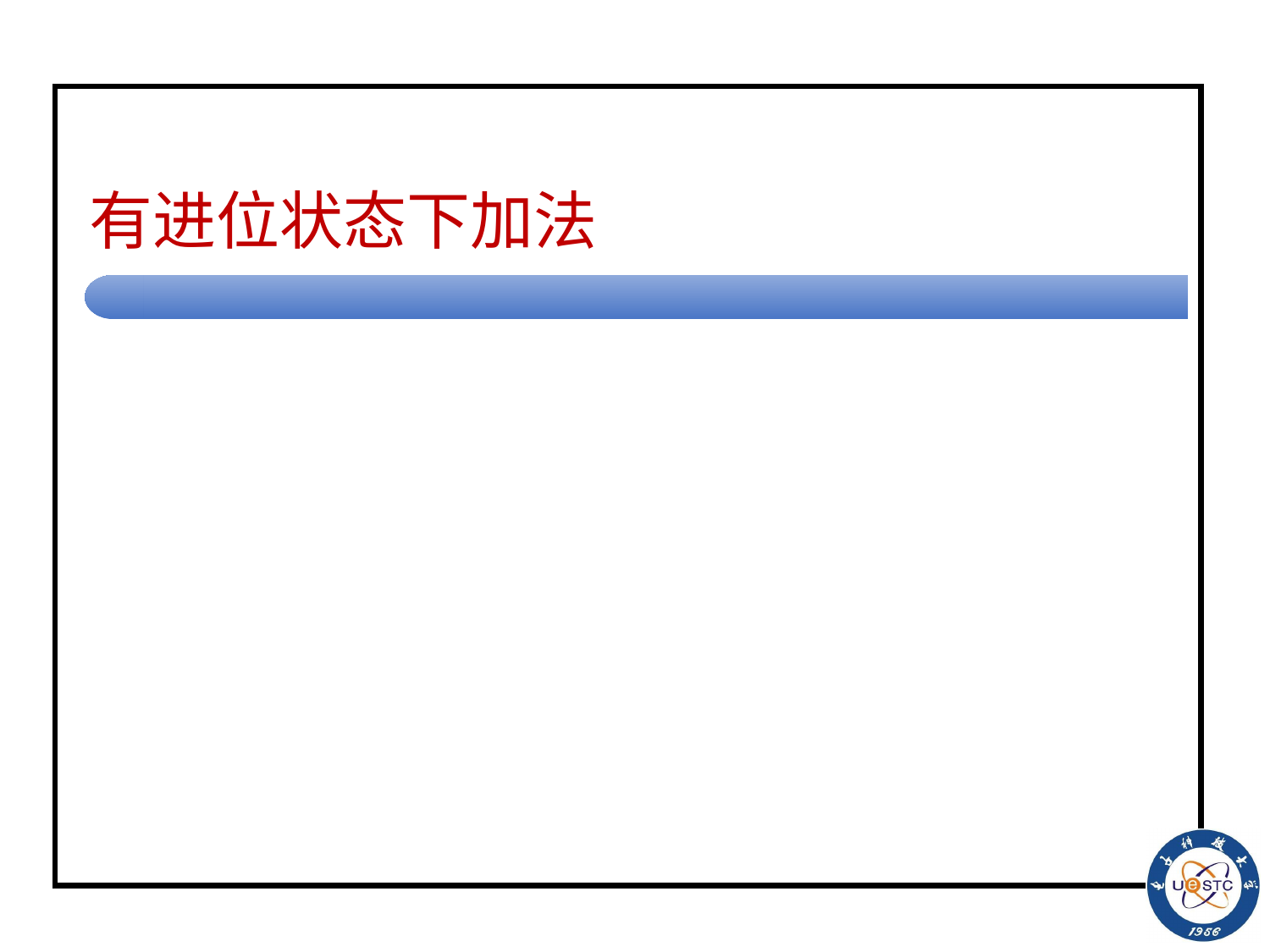

# 有进位状态下加法
<[q, 1], [0, 0, B], [q, 0], [0, 0, 1], L>
<[q, 1], [0, 1, B], [q, 1], [0, 1, 0], L>
<[q, 1], [1, 0, B], [q, 1], [1, 0, 0], L>
<[q, 1], [1, 1, B], [q, 1], [1, 1, 1], L>